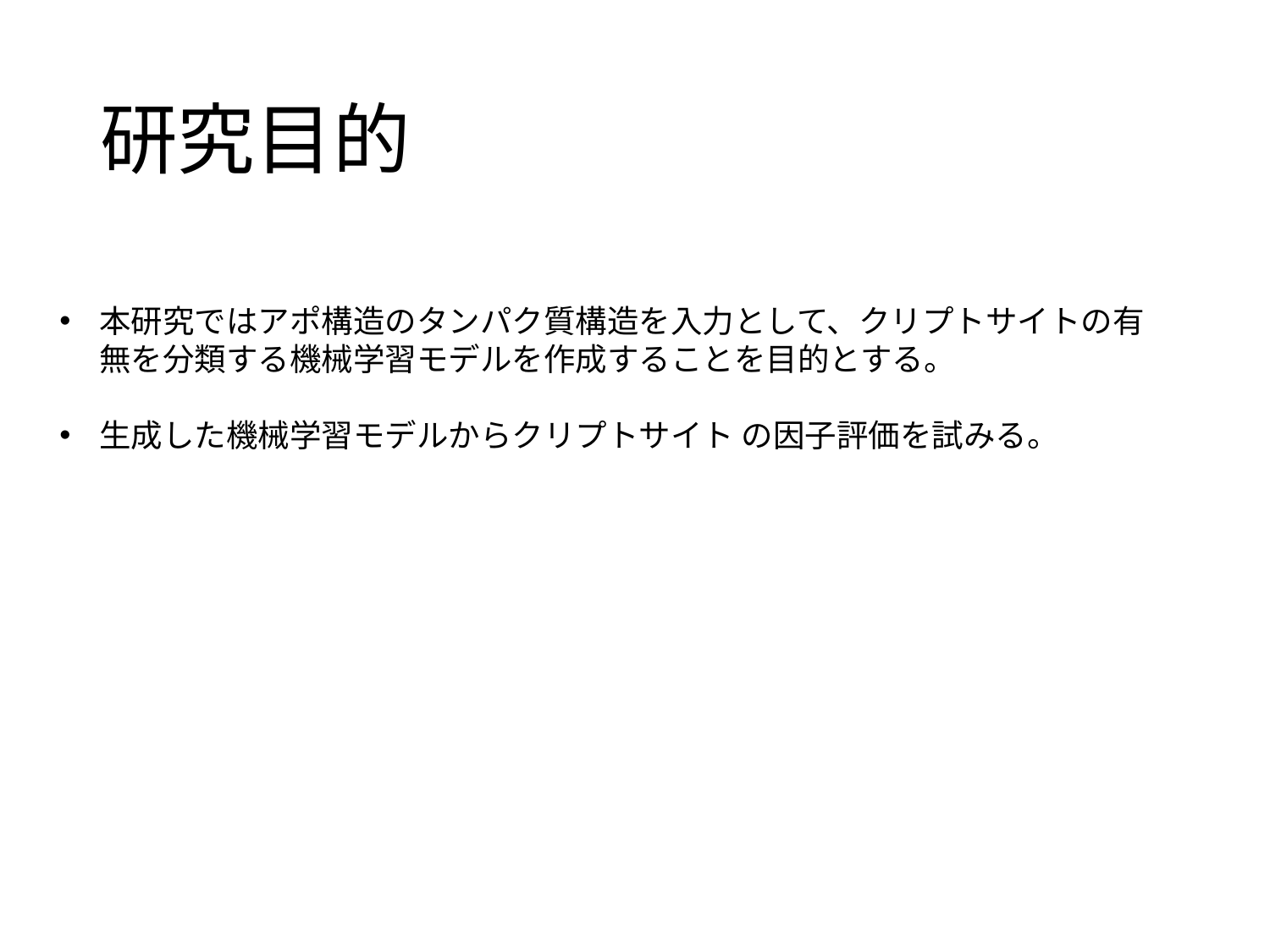

# 研究目的
本研究ではアポ構造のタンパク質構造を入力として、クリプトサイトの有無を分類する機械学習モデルを作成することを目的とする。

生成した機械学習モデルからクリプトサイト の因子評価を試みる。